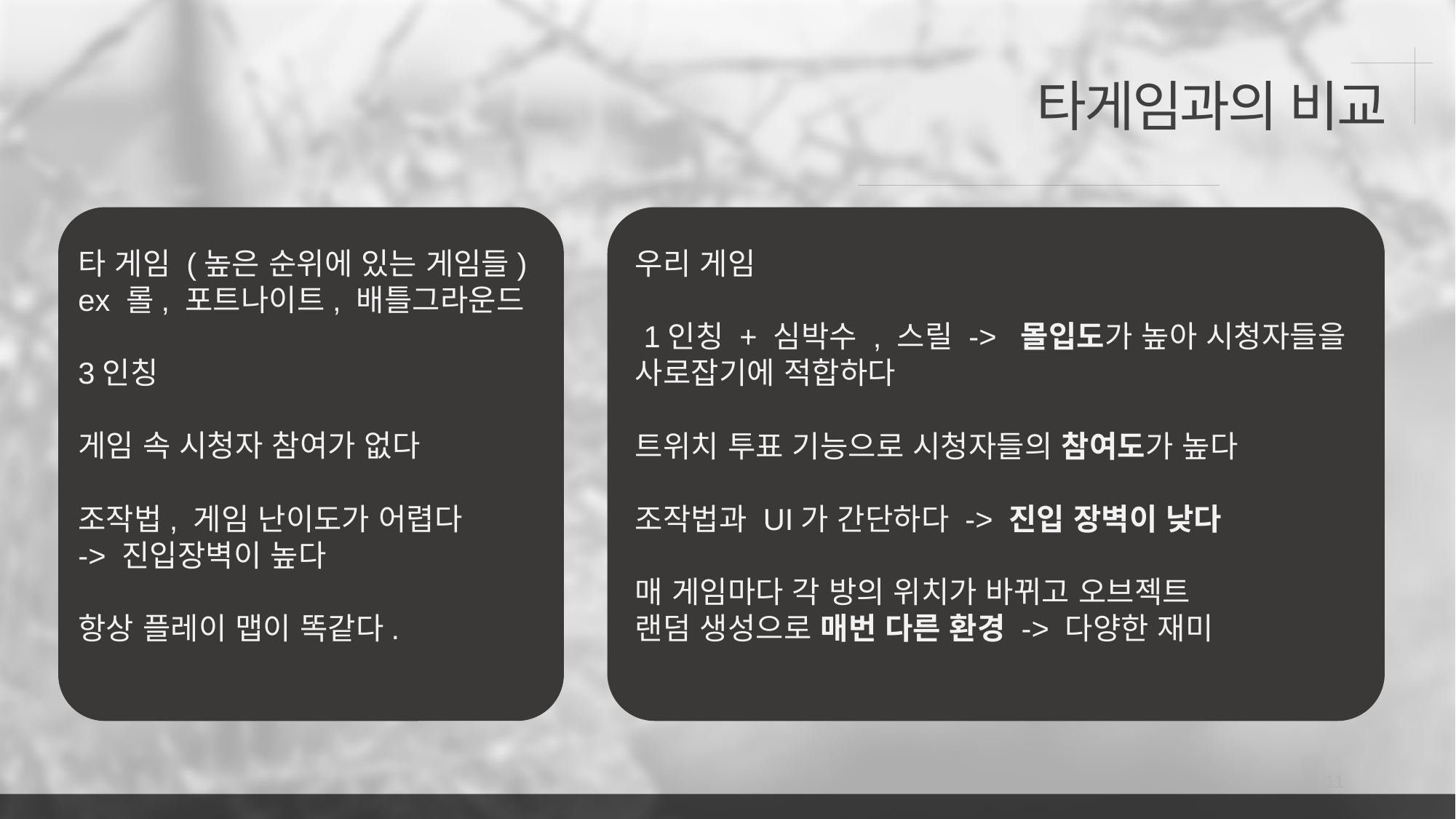

타게임과의 비교

타 게임 (높은 순위에 있는 게임들)
ex 롤, 포트나이트, 배틀그라운드

3인칭

게임 속 시청자 참여가 없다

조작법, 게임 난이도가 어렵다
-> 진입장벽이 높다

항상 플레이 맵이 똑같다.

우리 게임

 1인칭 + 심박수 , 스릴 ->  몰입도가 높아 시청자들을 사로잡기에 적합하다

트위치 투표 기능으로 시청자들의 참여도가 높다

조작법과 UI가 간단하다 -> 진입 장벽이 낮다

매 게임마다 각 방의 위치가 바뀌고 오브젝트
랜덤 생성으로 매번 다른 환경 -> 다양한 재미
11